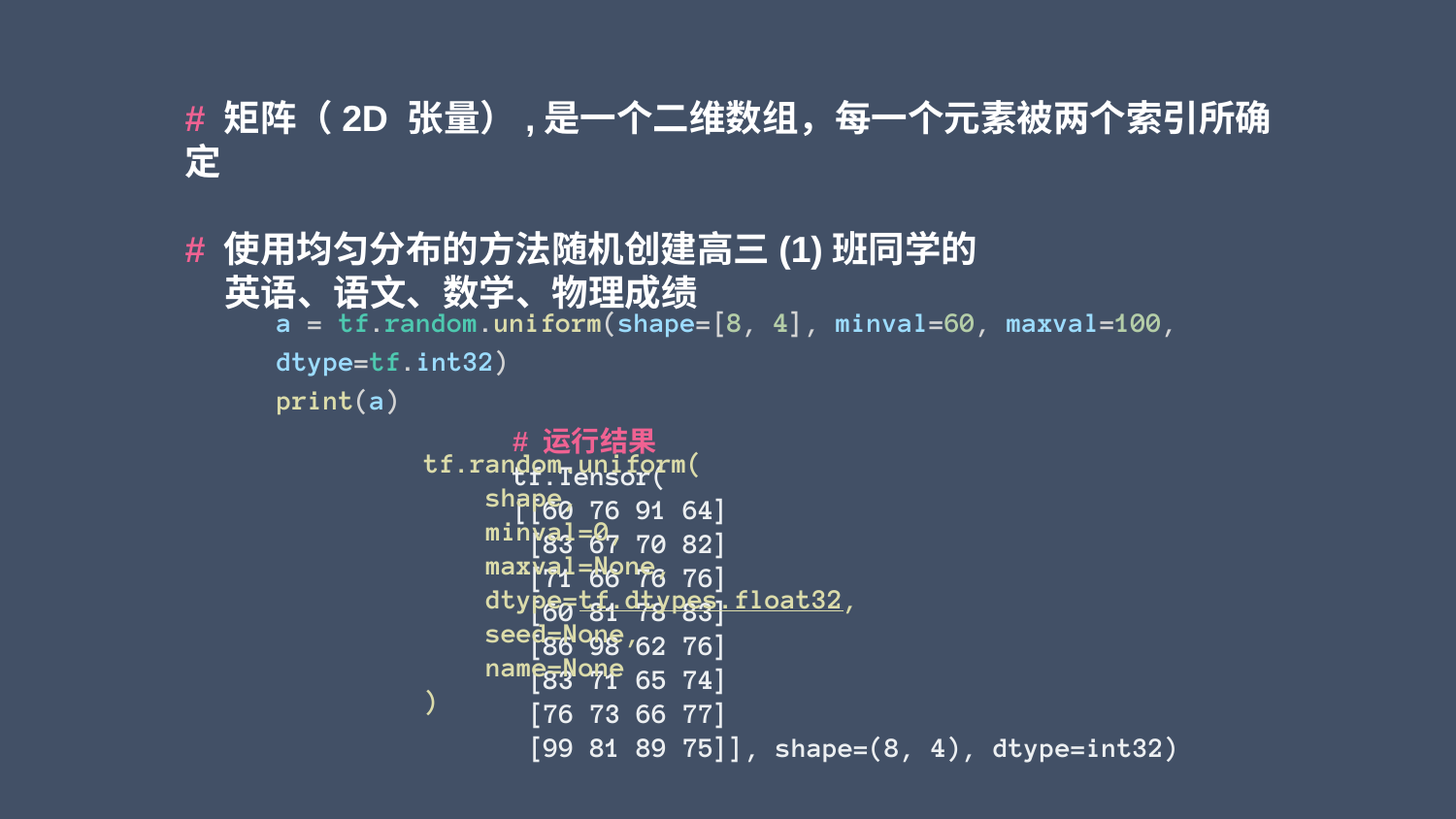

# 矩阵（2D 张量）,是一个二维数组，每一个元素被两个索引所确定

# 使用均匀分布的方法随机创建高三(1)班同学的
   英语、语文、数学、物理成绩
a = tf.random.uniform(shape=[8, 4], minval=60, maxval=100, dtype=tf.int32)
print(a)

# 运行结果 tf.Tensor(
[[60 76 91 64]
 [83 67 70 82]
 [71 66 76 76]
 [60 81 78 83]
 [86 98 62 76]
 [83 71 65 74]
 [76 73 66 77]
 [99 81 89 75]], shape=(8, 4), dtype=int32)
tf.random.uniform(
    shape,
    minval=0,
    maxval=None,
    dtype=tf.dtypes.float32,
    seed=None,
    name=None
)